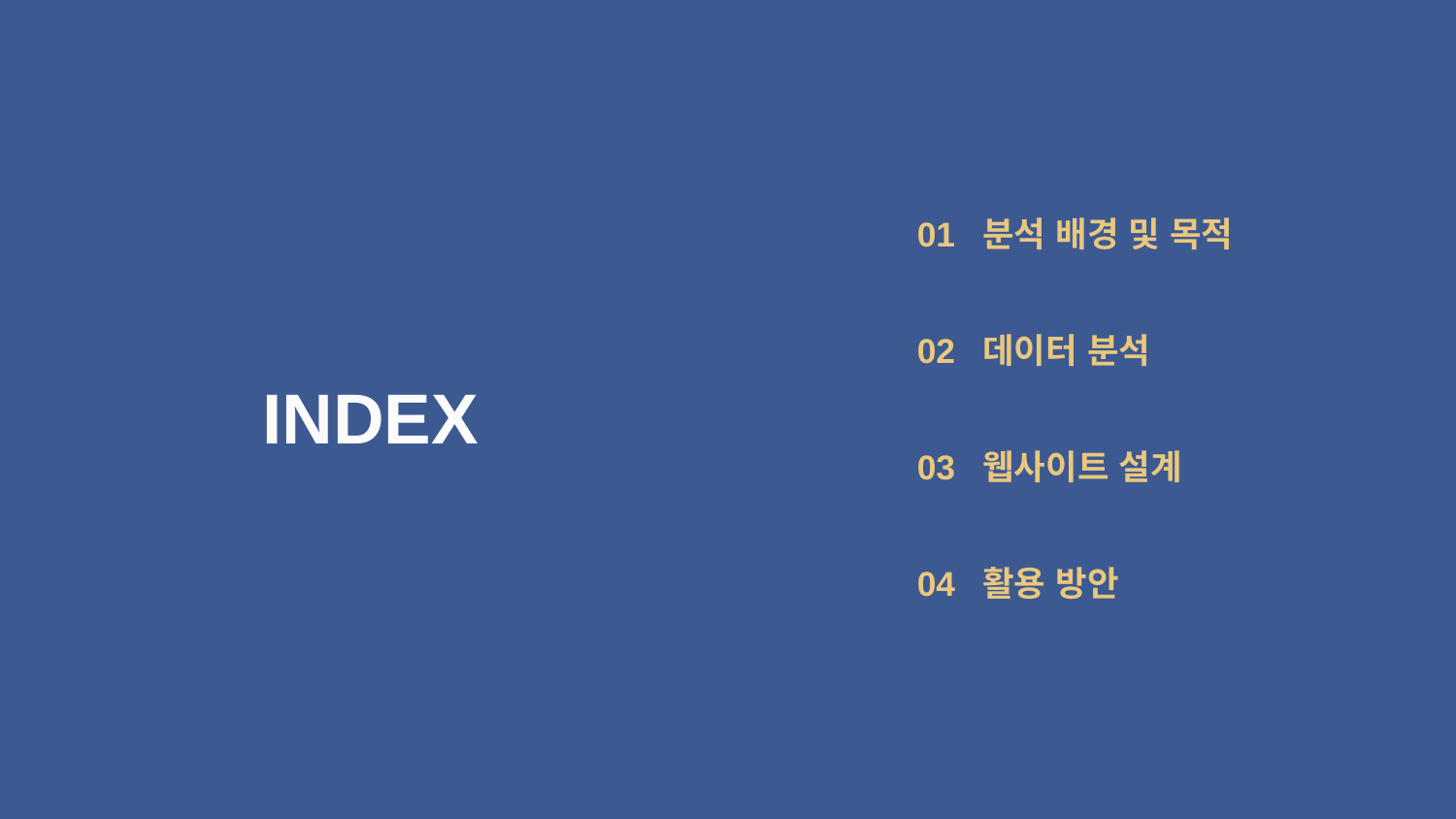

01  분석 배경 및 목적

02  데이터 분석

03  웹사이트 설계

04  활용 방안

INDEX